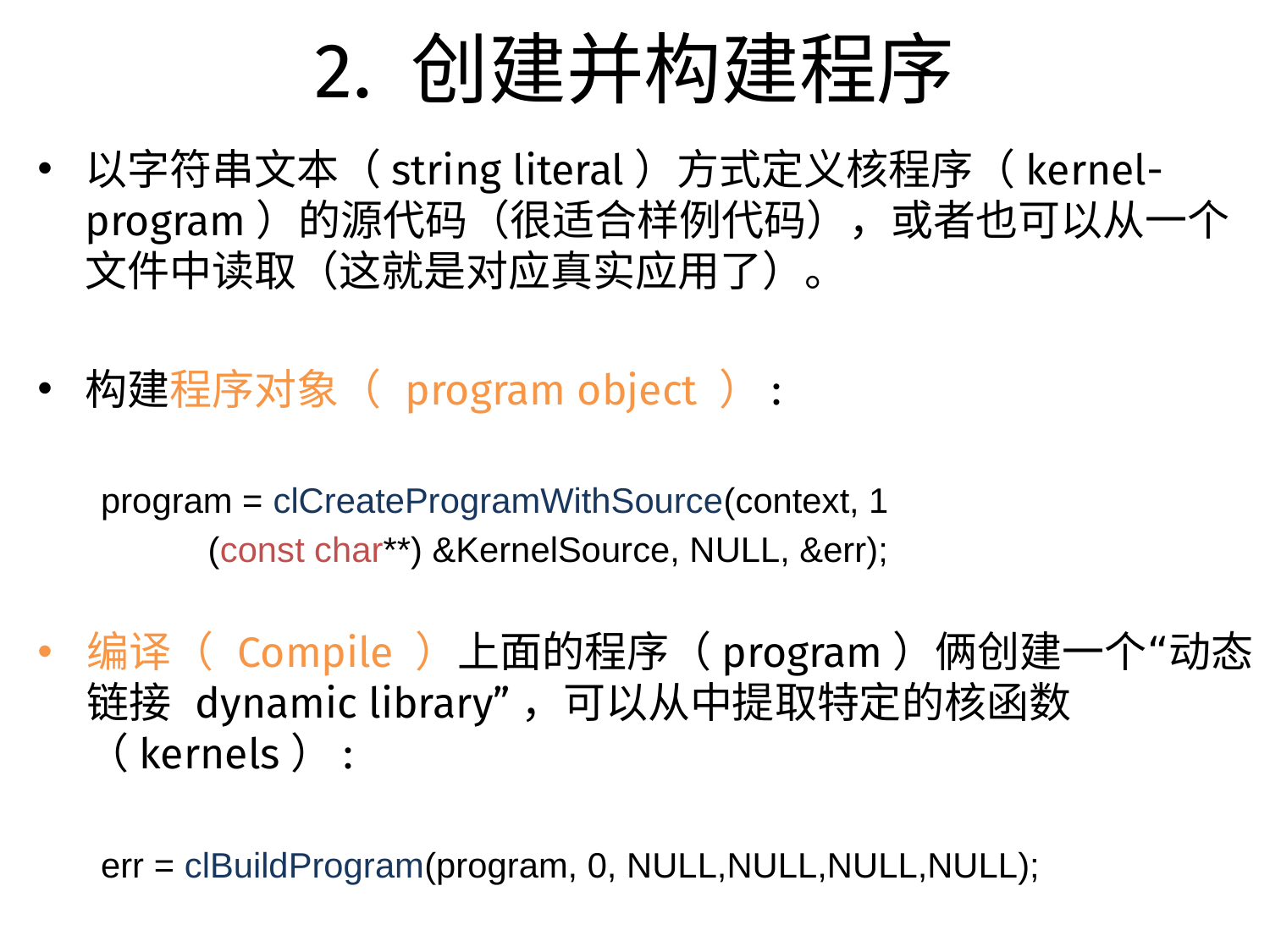

2. 创建并构建程序
以字符串文本（string literal）方式定义核程序（kernel-program）的源代码（很适合样例代码），或者也可以从一个文件中读取（这就是对应真实应用了）。

构建程序对象（ program object ）:

program = clCreateProgramWithSource(context, 1
           (const char**) &KernelSource, NULL, &err);

编译（ Compile ）上面的程序（program）俩创建一个“动态链接 dynamic library”，可以从中提取特定的核函数（kernels）:

err = clBuildProgram(program, 0, NULL,NULL,NULL,NULL);